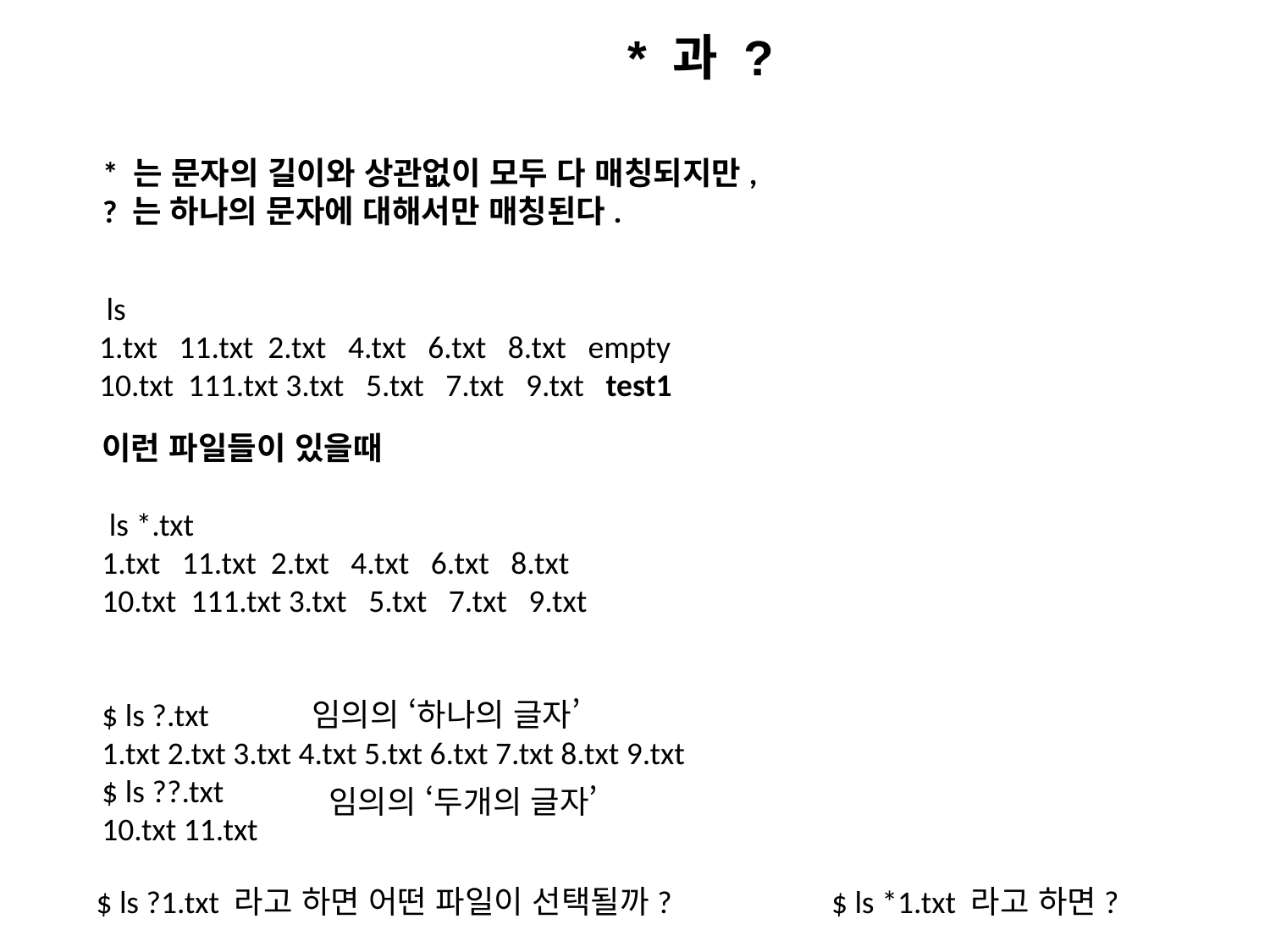

* 과 ?
* 는 문자의 길이와 상관없이 모두 다 매칭되지만,
? 는 하나의 문자에 대해서만 매칭된다.
 ls
1.txt   11.txt  2.txt   4.txt   6.txt   8.txt   empty
10.txt  111.txt 3.txt   5.txt   7.txt   9.txt   test1

이런 파일들이 있을때

 ls *.txt
1.txt   11.txt  2.txt   4.txt   6.txt   8.txt
10.txt  111.txt 3.txt   5.txt   7.txt   9.txt
$ ls ?.txt
1.txt 2.txt 3.txt 4.txt 5.txt 6.txt 7.txt 8.txt 9.txt
$ ls ??.txt
10.txt 11.txt

임의의 ‘하나의 글자’
임의의 ‘두개의 글자’
$ ls ?1.txt 라고 하면 어떤 파일이 선택될까?
$ ls *1.txt 라고 하면?